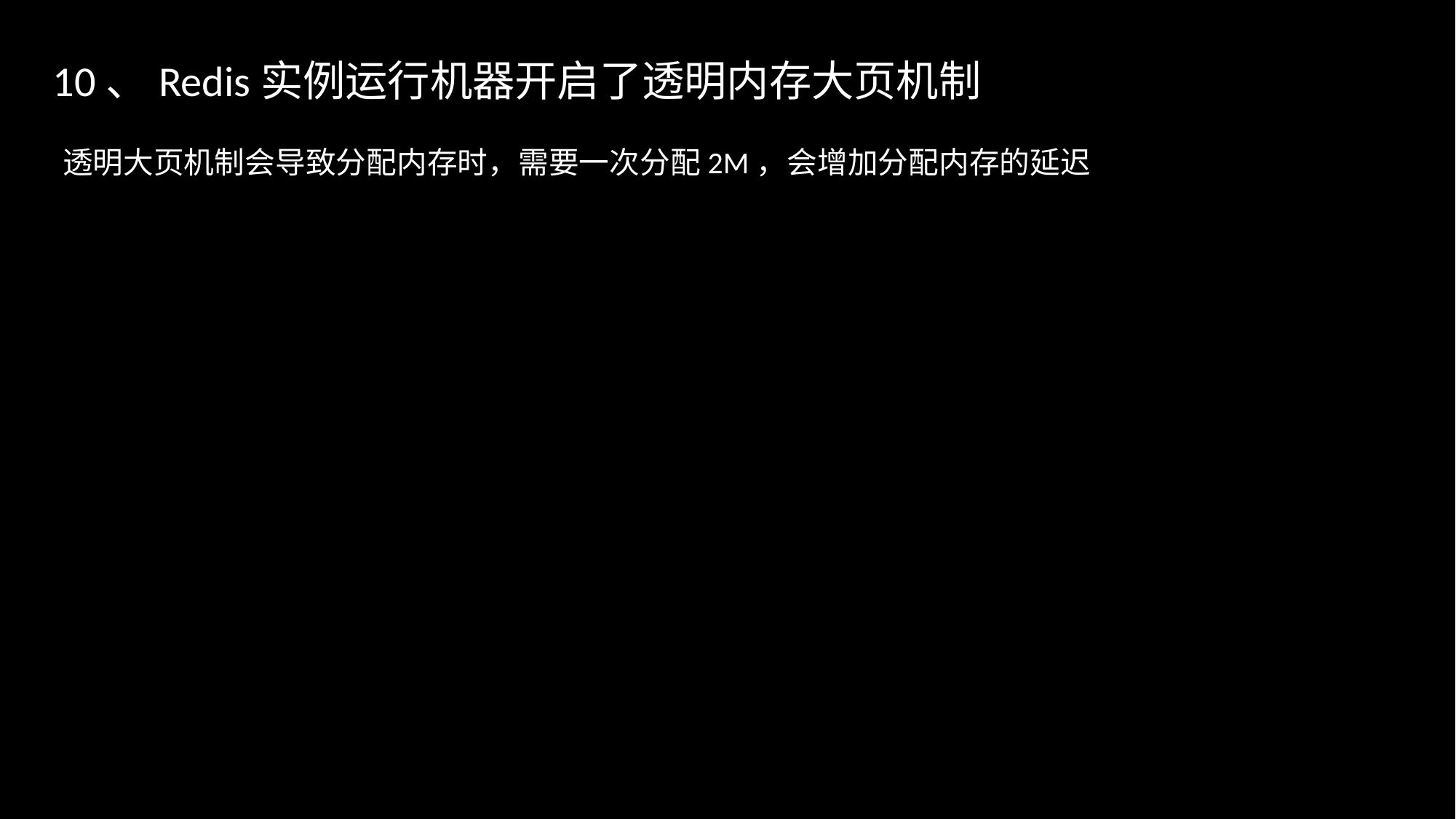

10、Redis实例运行机器开启了透明内存大页机制
透明大页机制会导致分配内存时，需要一次分配2M，会增加分配内存的延迟